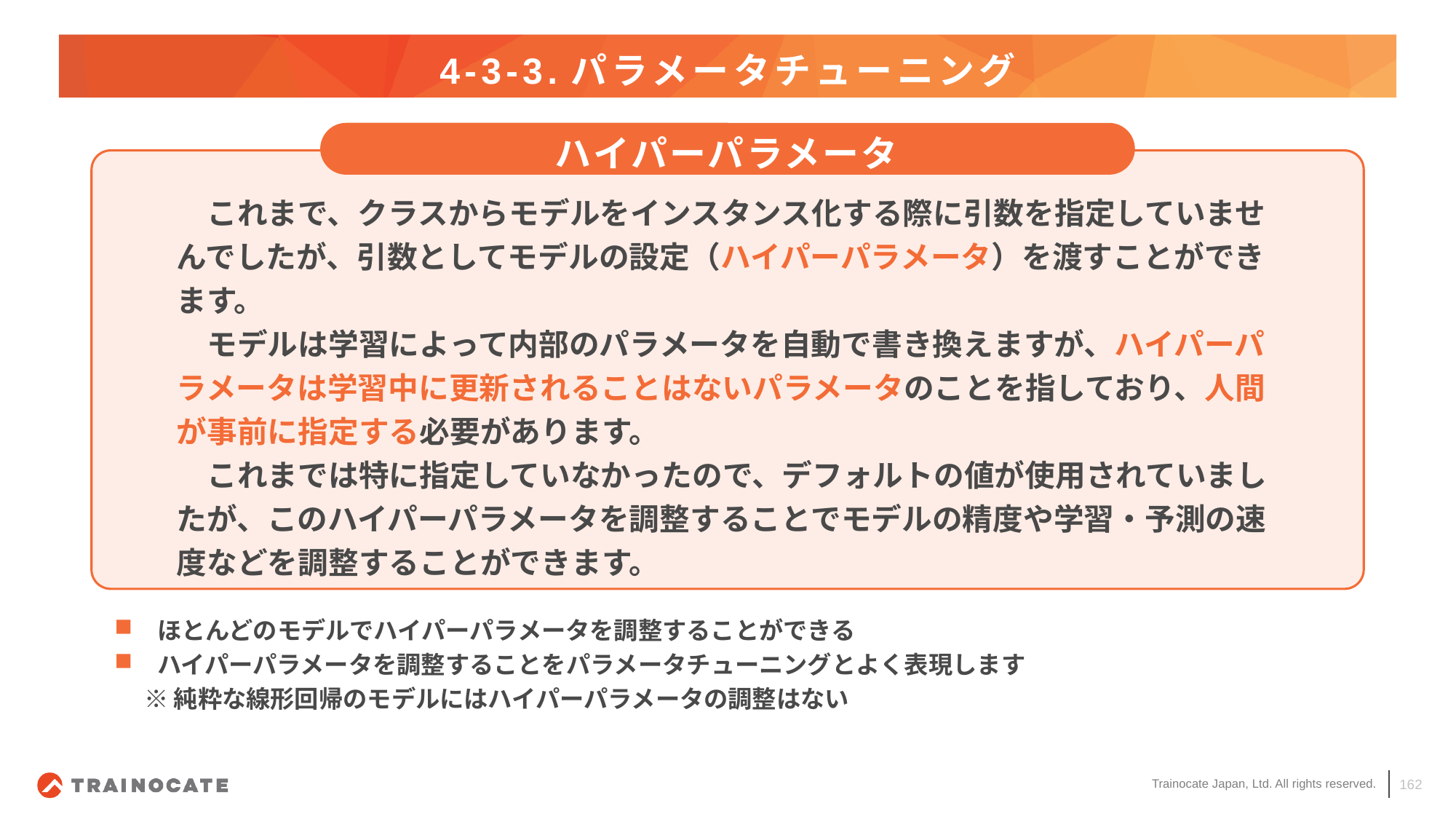

# 4-3-3.パラメータチューニング

ハイパーパラメータ

　これまで、クラスからモデルをインスタンス化する際に引数を指定していませんでしたが、引数としてモデルの設定（ハイパーパラメータ）を渡すことができます。
　モデルは学習によって内部のパラメータを自動で書き換えますが、ハイパーパラメータは学習中に更新されることはないパラメータのことを指しており、人間が事前に指定する必要があります。
　これまでは特に指定していなかったので、デフォルトの値が使用されていましたが、このハイパーパラメータを調整することでモデルの精度や学習・予測の速度などを調整することができます。
ほとんどのモデルでハイパーパラメータを調整することができる
ハイパーパラメータを調整することをパラメータチューニングとよく表現します
　 ※ 純粋な線形回帰のモデルにはハイパーパラメータの調整はない

162